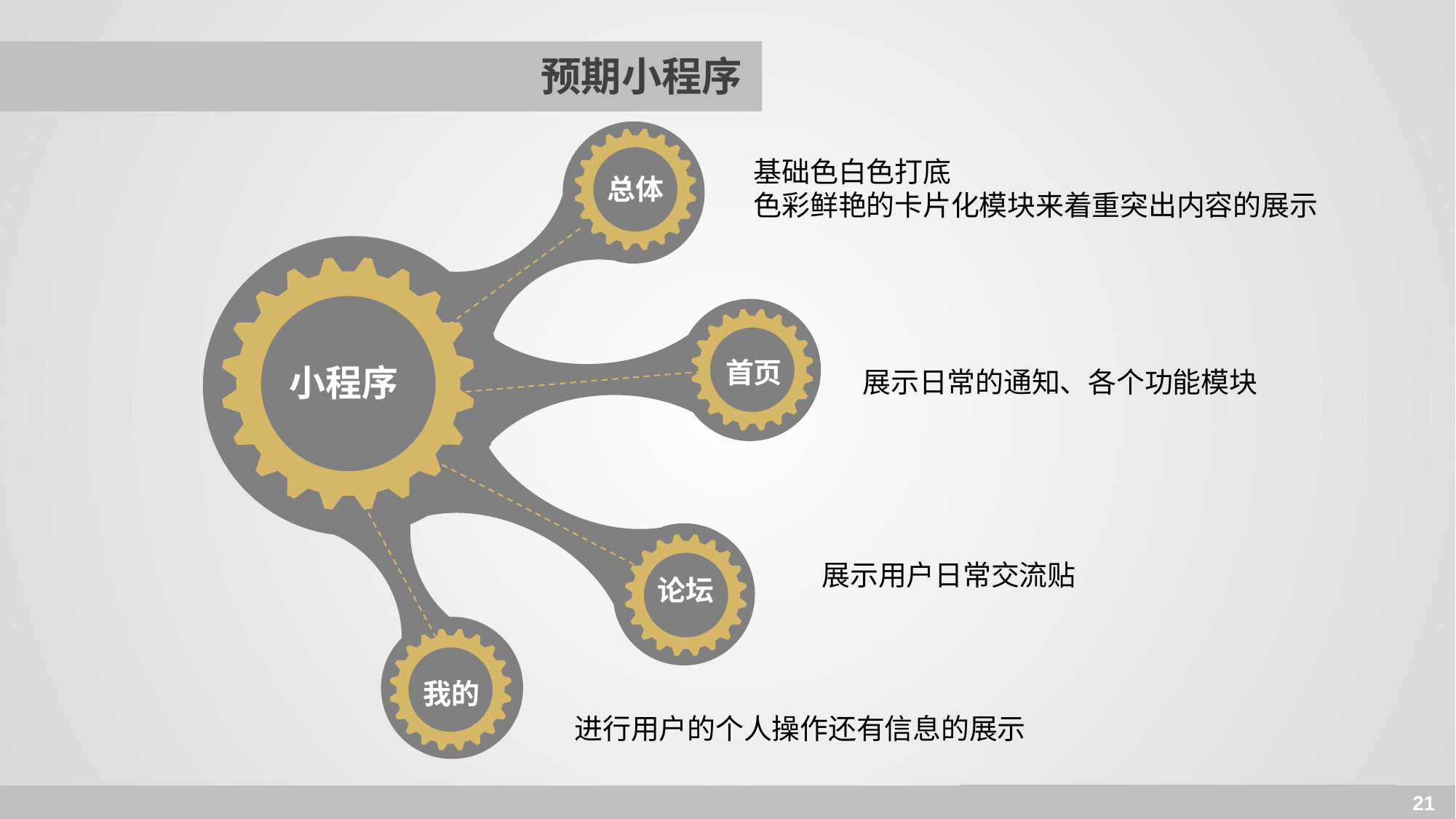

# 预期小程序

基础色白色打底
色彩鲜艳的卡片化模块来着重突出内容的展示
总体

首页
小程序
展示日常的通知、各个功能模块

展示用户日常交流贴
论坛

我的
进行用户的个人操作还有信息的展示